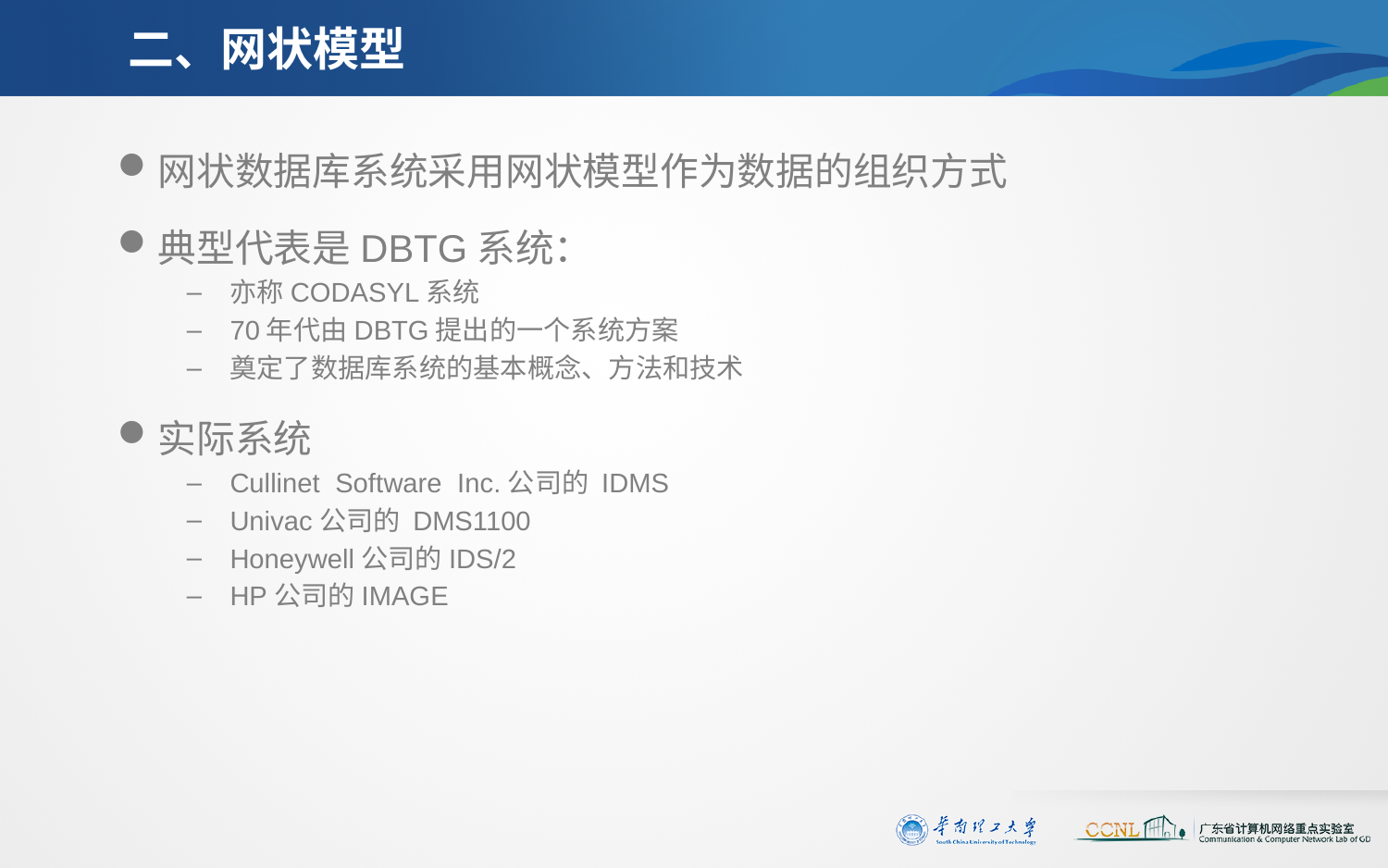

# 二、网状模型
网状数据库系统采用网状模型作为数据的组织方式
典型代表是DBTG系统：
亦称CODASYL系统
70年代由DBTG提出的一个系统方案
奠定了数据库系统的基本概念、方法和技术
实际系统
Cullinet  Software  Inc.公司的 IDMS
Univac公司的 DMS1100
Honeywell公司的IDS/2
HP公司的IMAGE